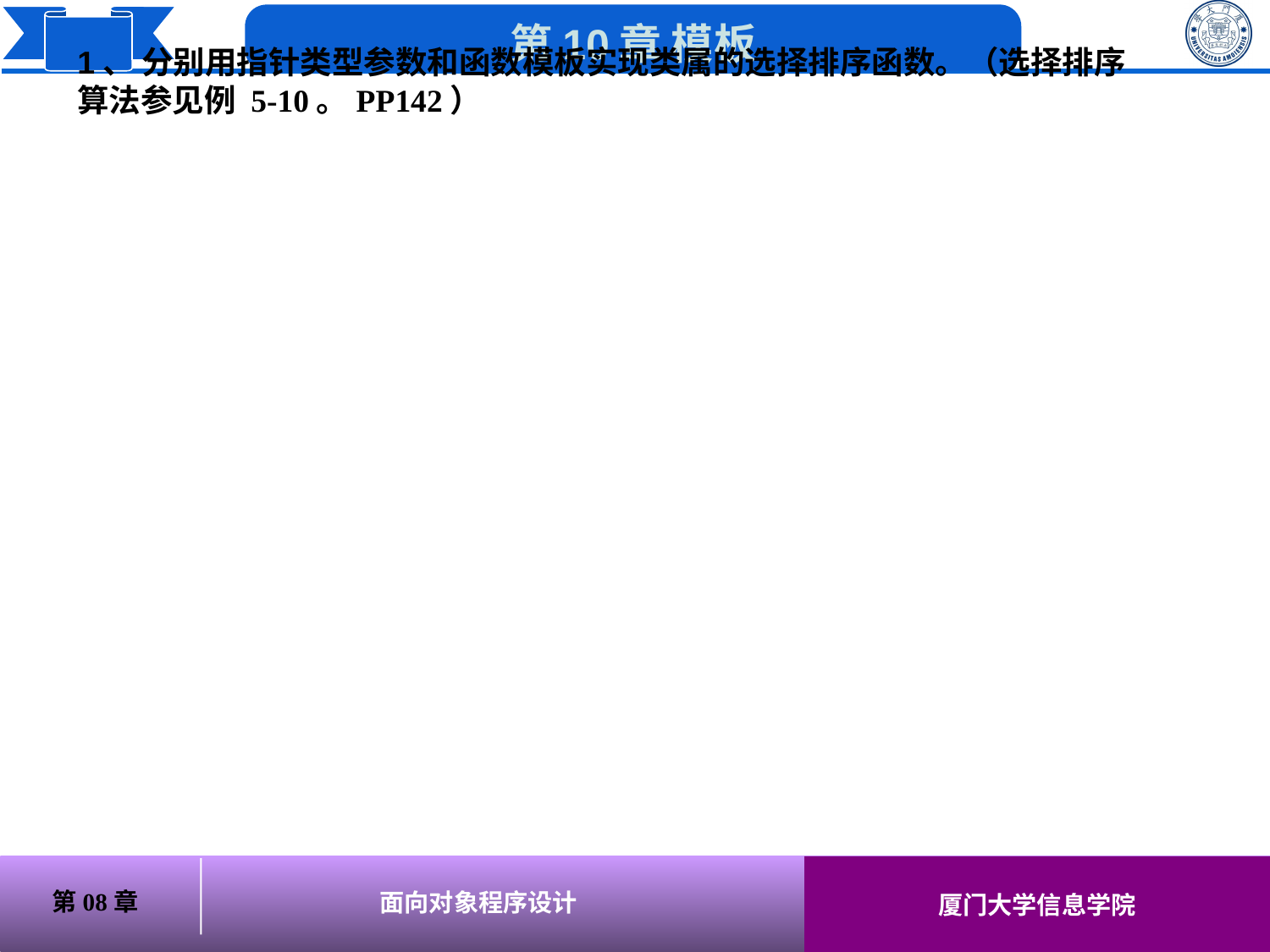

1、 分别用指针类型参数和函数模板实现类属的选择排序函数。（选择排序算法参见例 5-10。PP142）
69